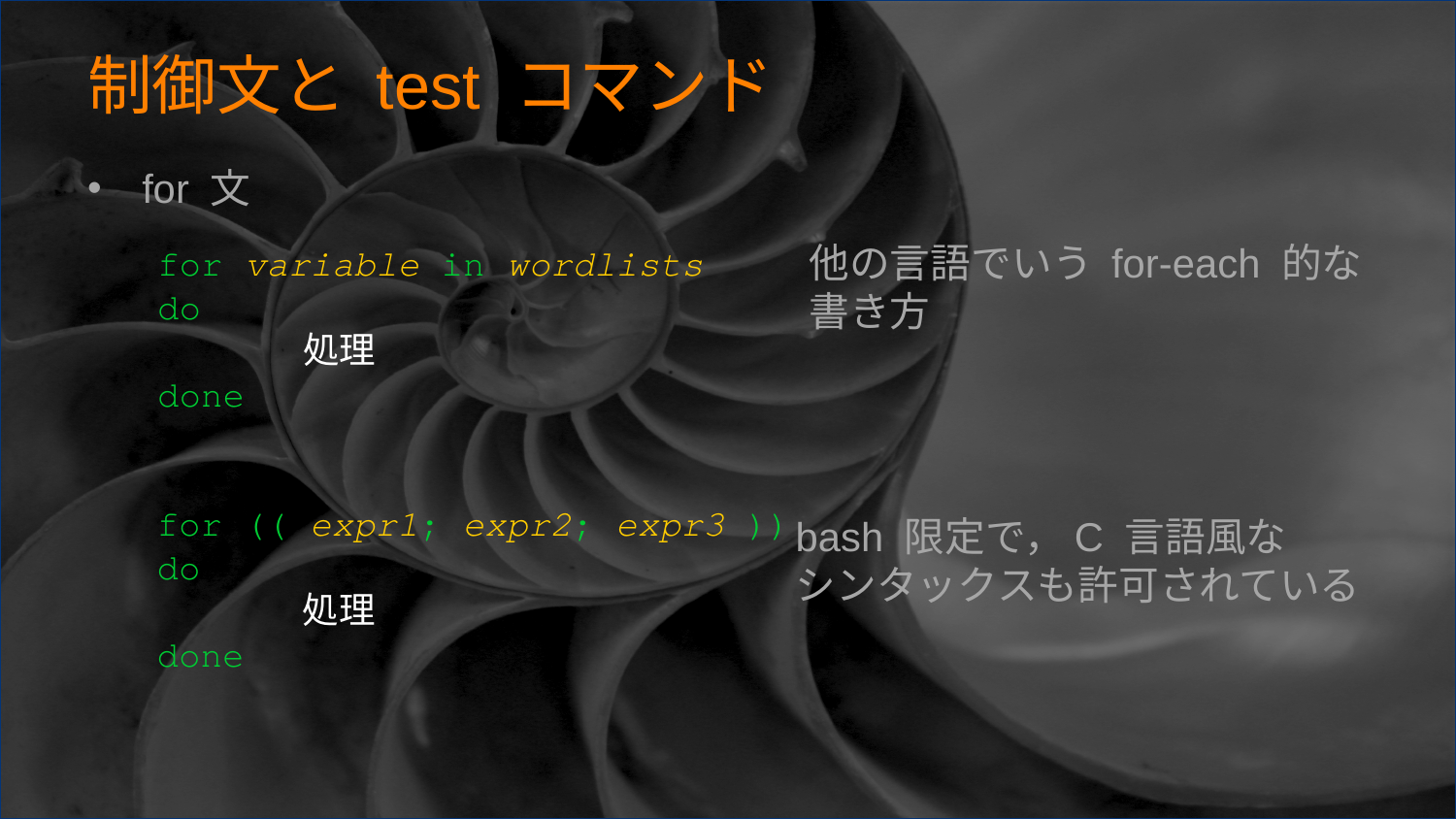

# 制御文と test コマンド
for 文

他の言語でいう for-each 的な
書き方
for variable in wordlists
do
	処理
done
for (( expr1; expr2; expr3 ))
do
	処理
done
bash 限定で，C 言語風な
シンタックスも許可されている